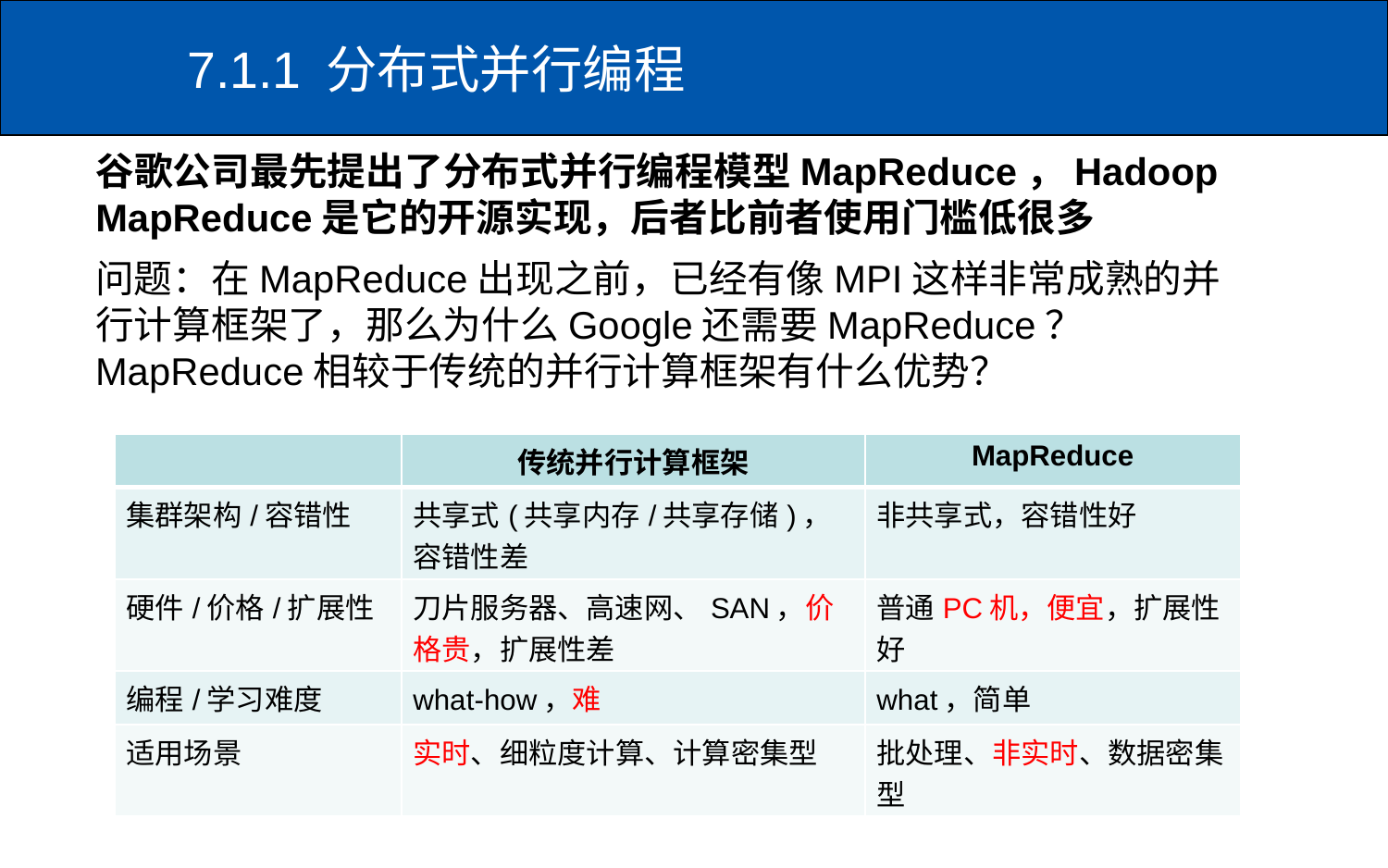

7.1.1	分布式并行编程
谷歌公司最先提出了分布式并行编程模型MapReduce，Hadoop MapReduce是它的开源实现，后者比前者使用门槛低很多
问题：在MapReduce出现之前，已经有像MPI这样非常成熟的并行计算框架了，那么为什么Google还需要MapReduce？MapReduce相较于传统的并行计算框架有什么优势？
|  | 传统并行计算框架 | MapReduce |
| --- | --- | --- |
| 集群架构/容错性 | 共享式(共享内存/共享存储)，容错性差 | 非共享式，容错性好 |
| 硬件/价格/扩展性 | 刀片服务器、高速网、SAN，价格贵，扩展性差 | 普通PC机，便宜，扩展性好 |
| 编程/学习难度 | what-how，难 | what，简单 |
| 适用场景 | 实时、细粒度计算、计算密集型 | 批处理、非实时、数据密集型 |